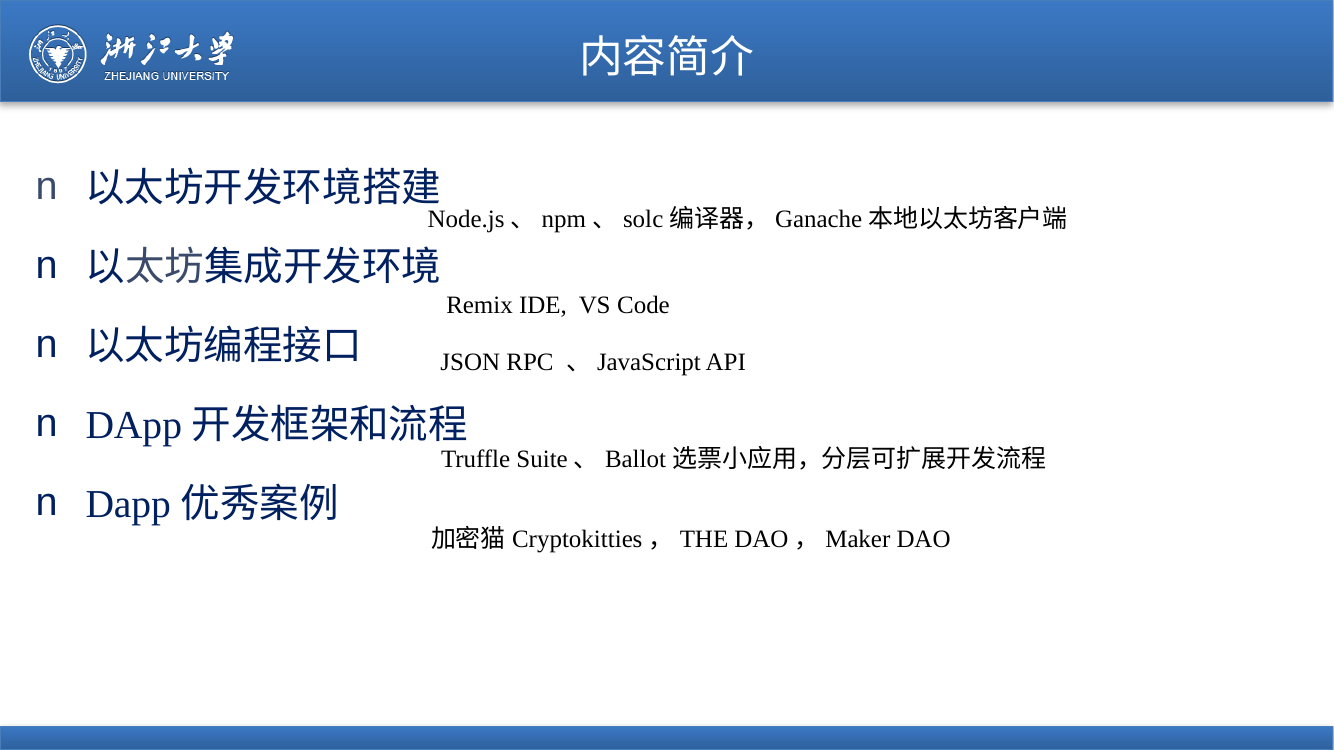

# 内容简介
以太坊开发环境搭建
以太坊集成开发环境
以太坊编程接口
DApp开发框架和流程
Dapp优秀案例
Node.js、npm、solc编译器，Ganache本地以太坊客户端
Remix IDE,  VS Code
JSON RPC 、JavaScript API
Truffle Suite、Ballot选票小应用，分层可扩展开发流程
加密猫Cryptokitties，THE DAO，Maker DAO